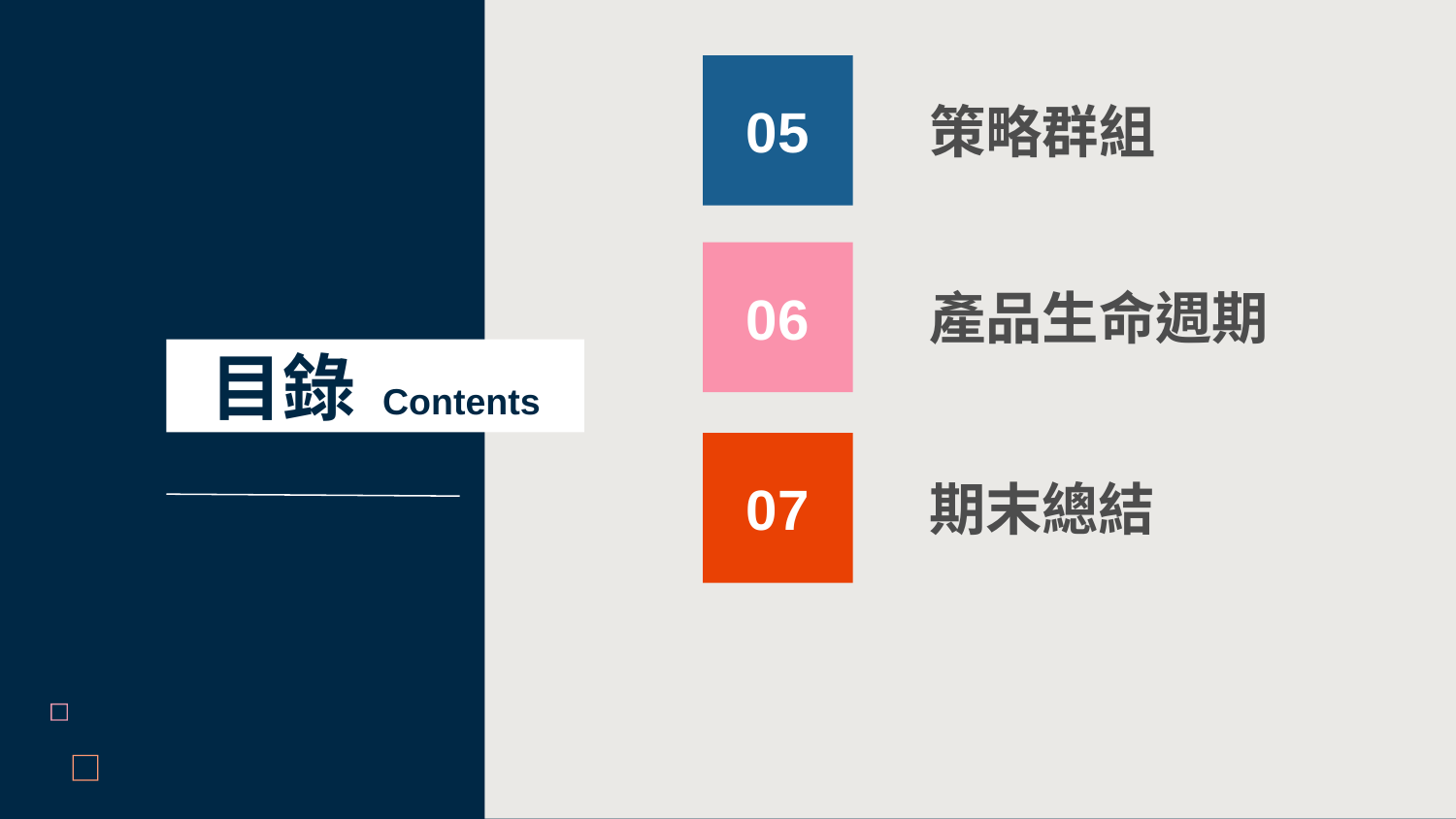

05
策略群組
06
產品生命週期
目錄 Contents
07
期末總結
3